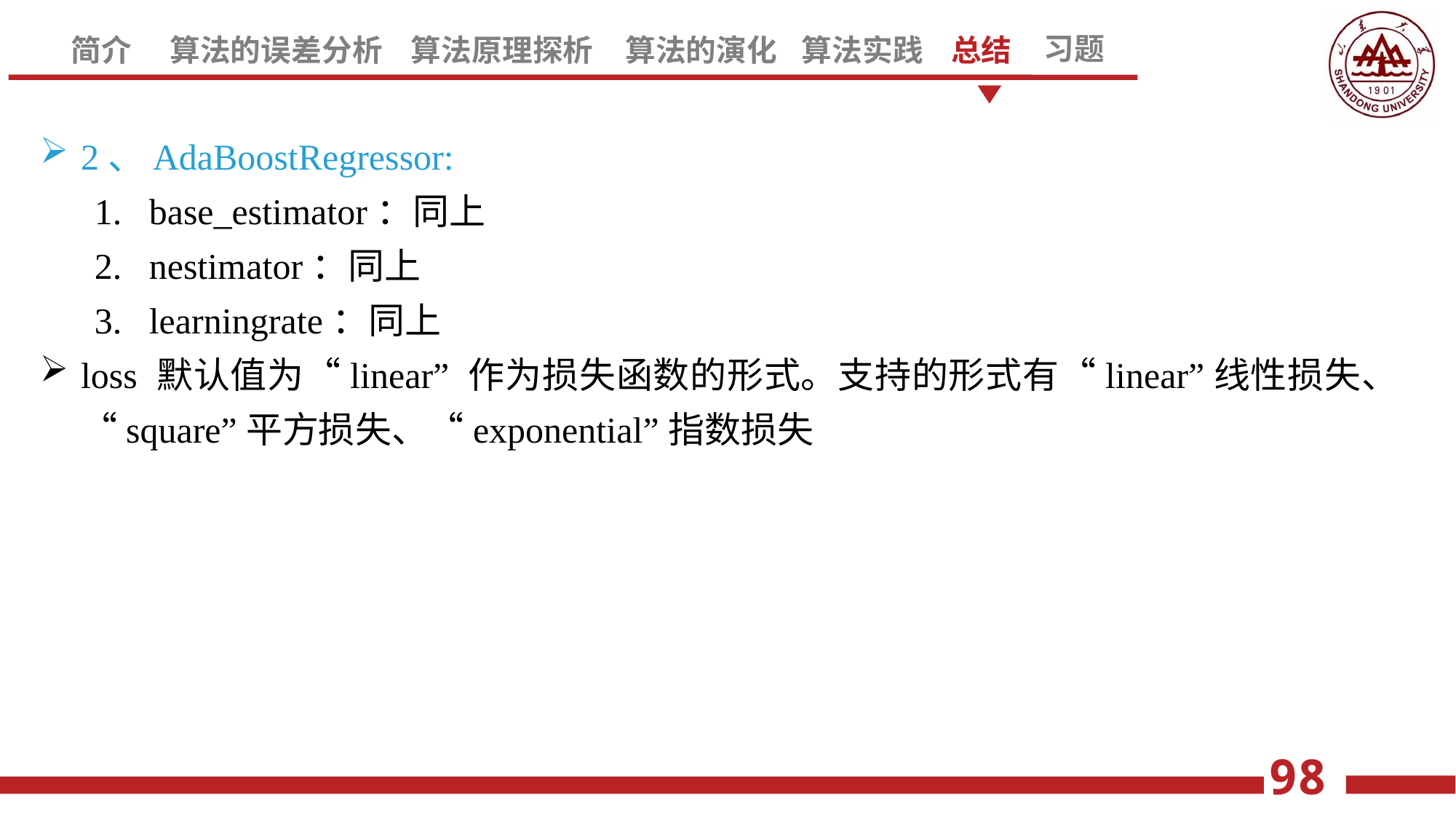

2、AdaBoostRegressor:
base_estimator：同上
nestimator：同上
learningrate：同上
loss 默认值为“linear” 作为损失函数的形式。支持的形式有“linear”线性损失、“square”平方损失、“exponential”指数损失